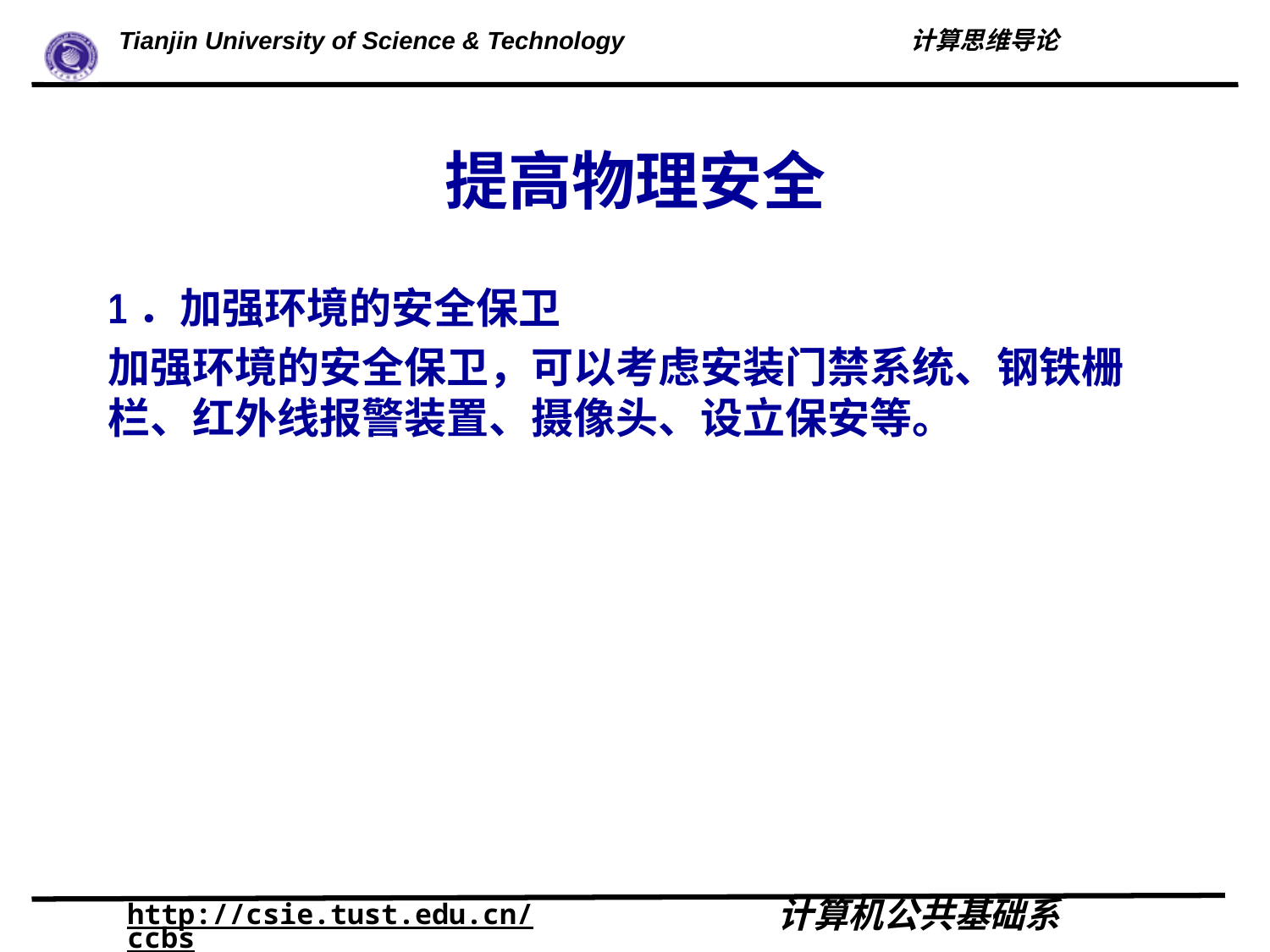

# 提高物理安全
1．加强环境的安全保卫
加强环境的安全保卫，可以考虑安装门禁系统、钢铁栅栏、红外线报警装置、摄像头、设立保安等。